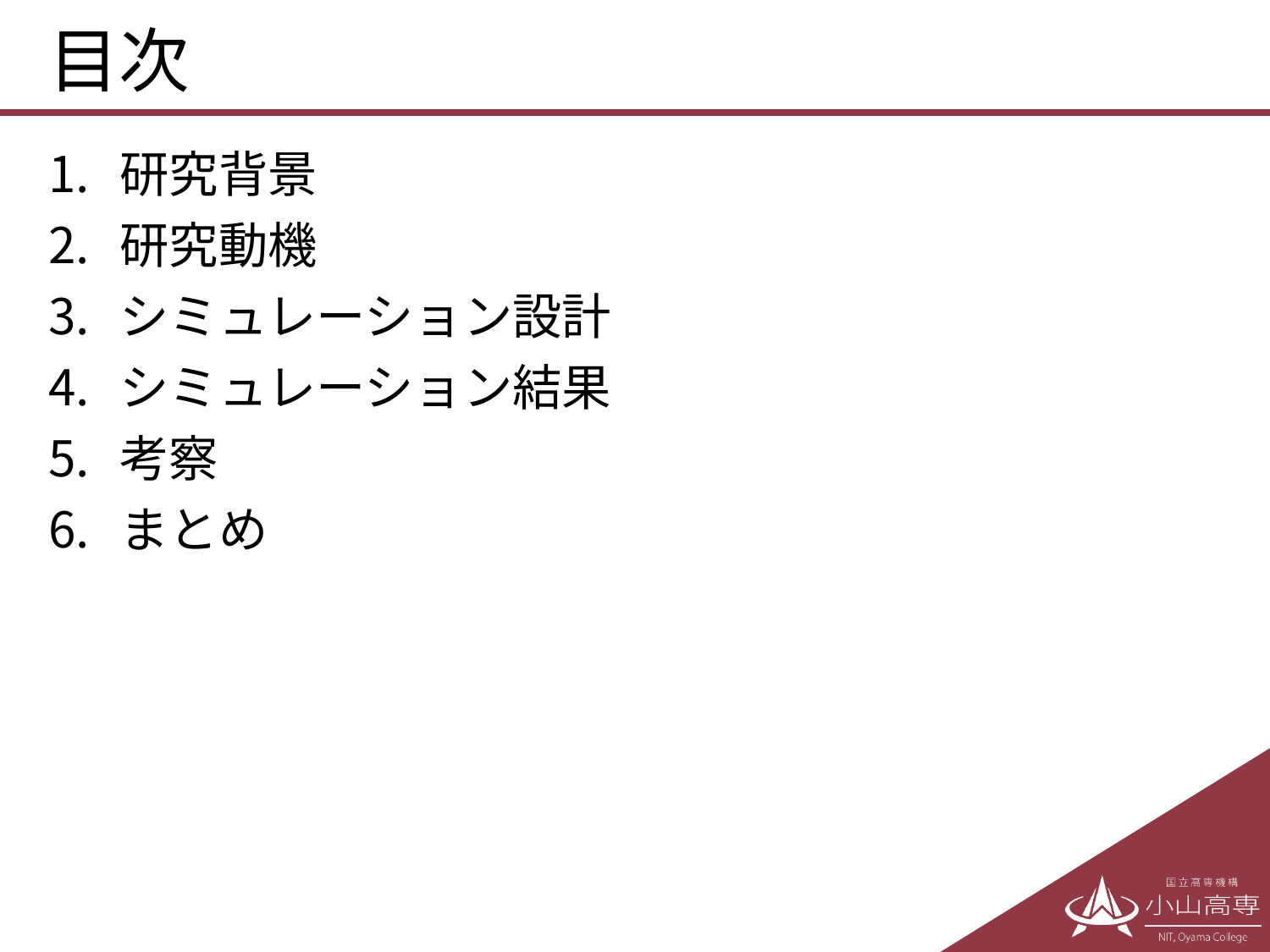

# 目次
研究背景
研究動機
シミュレーション設計
シミュレーション結果
考察
まとめ